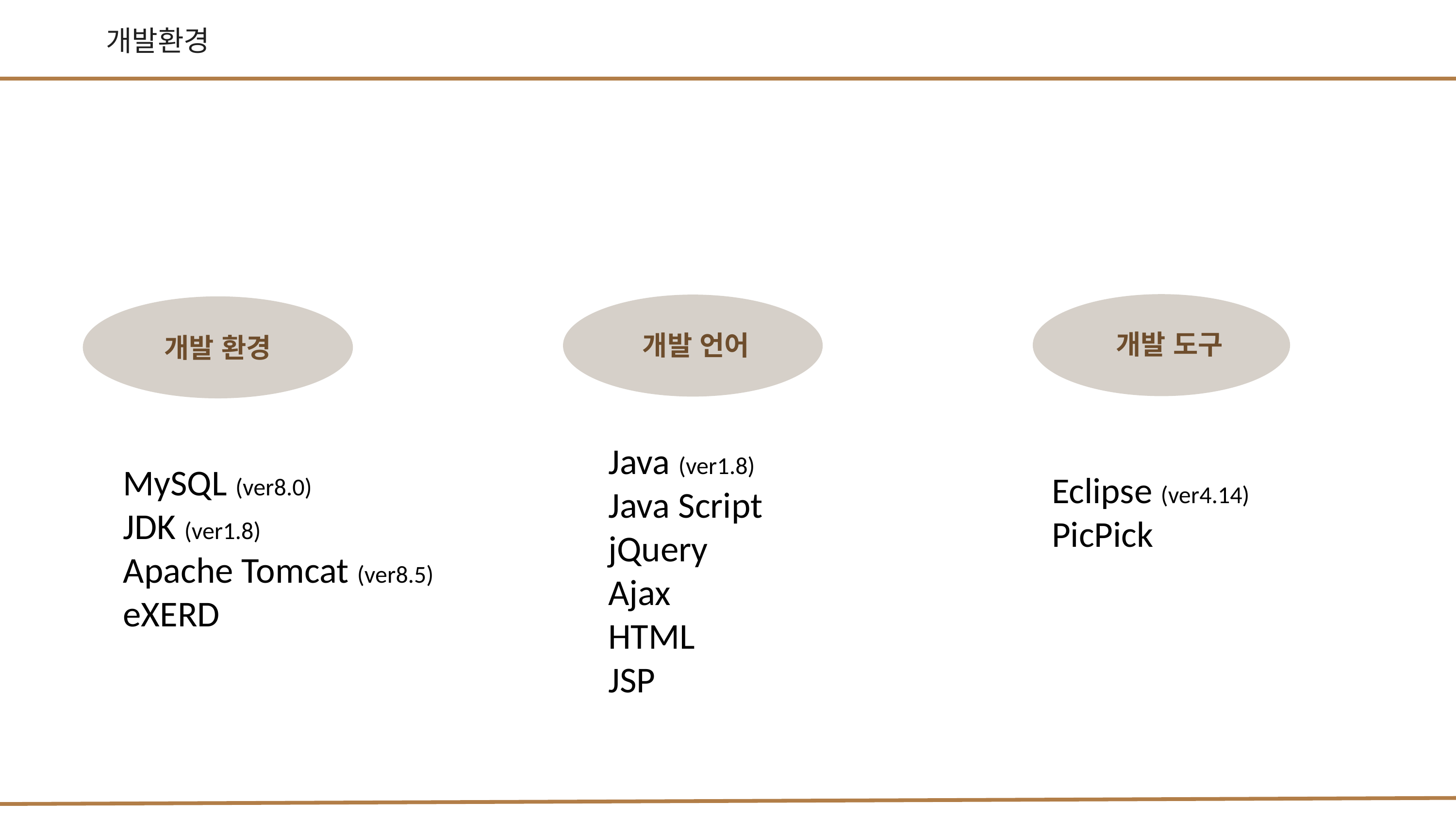

개발환경

개발 도구

개발 언어

개발 환경
Java (ver1.8)
Java Script
jQuery
Ajax
HTML
JSP
MySQL (ver8.0)
JDK (ver1.8)
Apache Tomcat (ver8.5)
eXERD
Eclipse (ver4.14)
PicPick